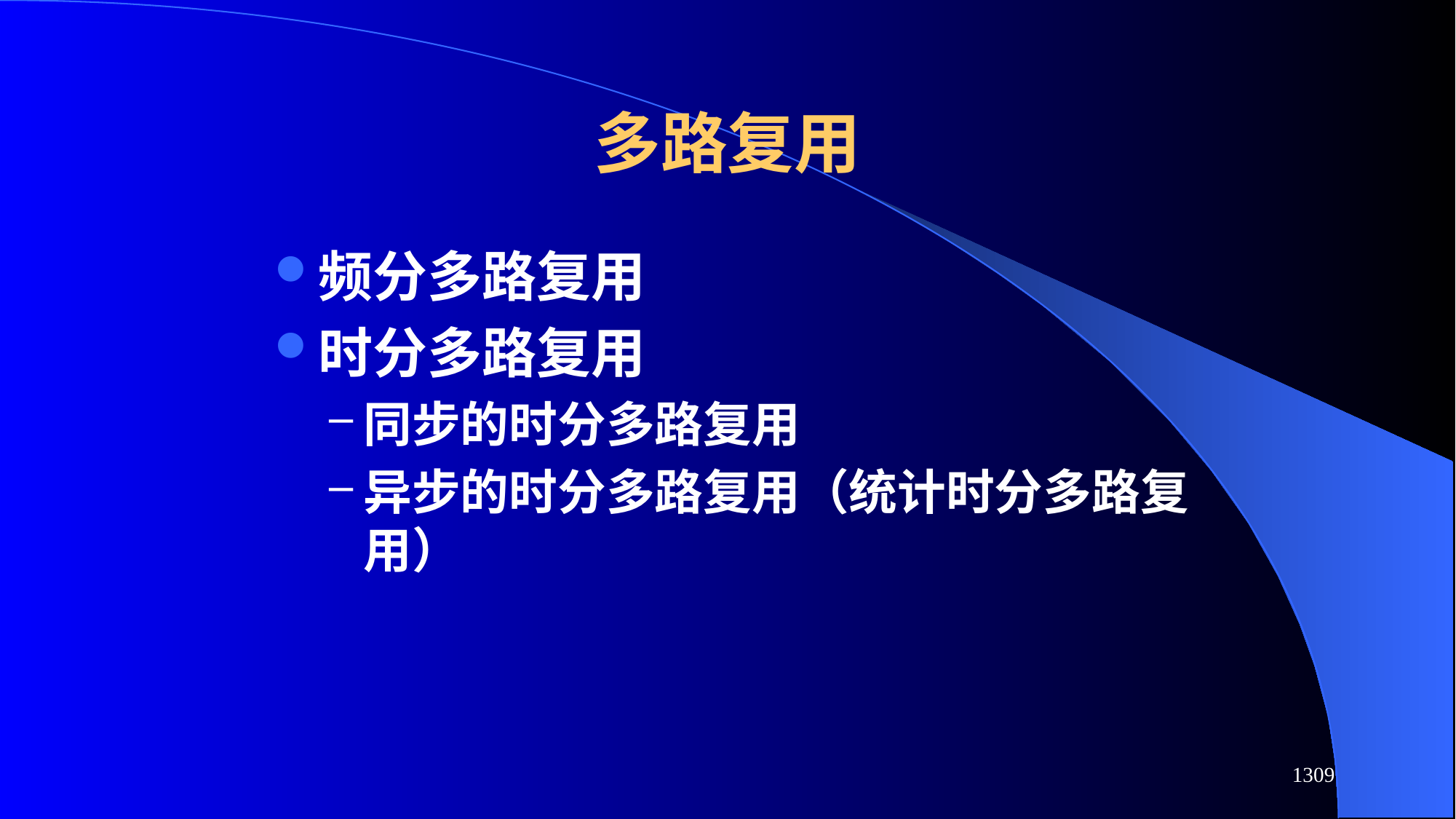

# 多路复用
频分多路复用
时分多路复用
同步的时分多路复用
异步的时分多路复用（统计时分多路复用）
1309